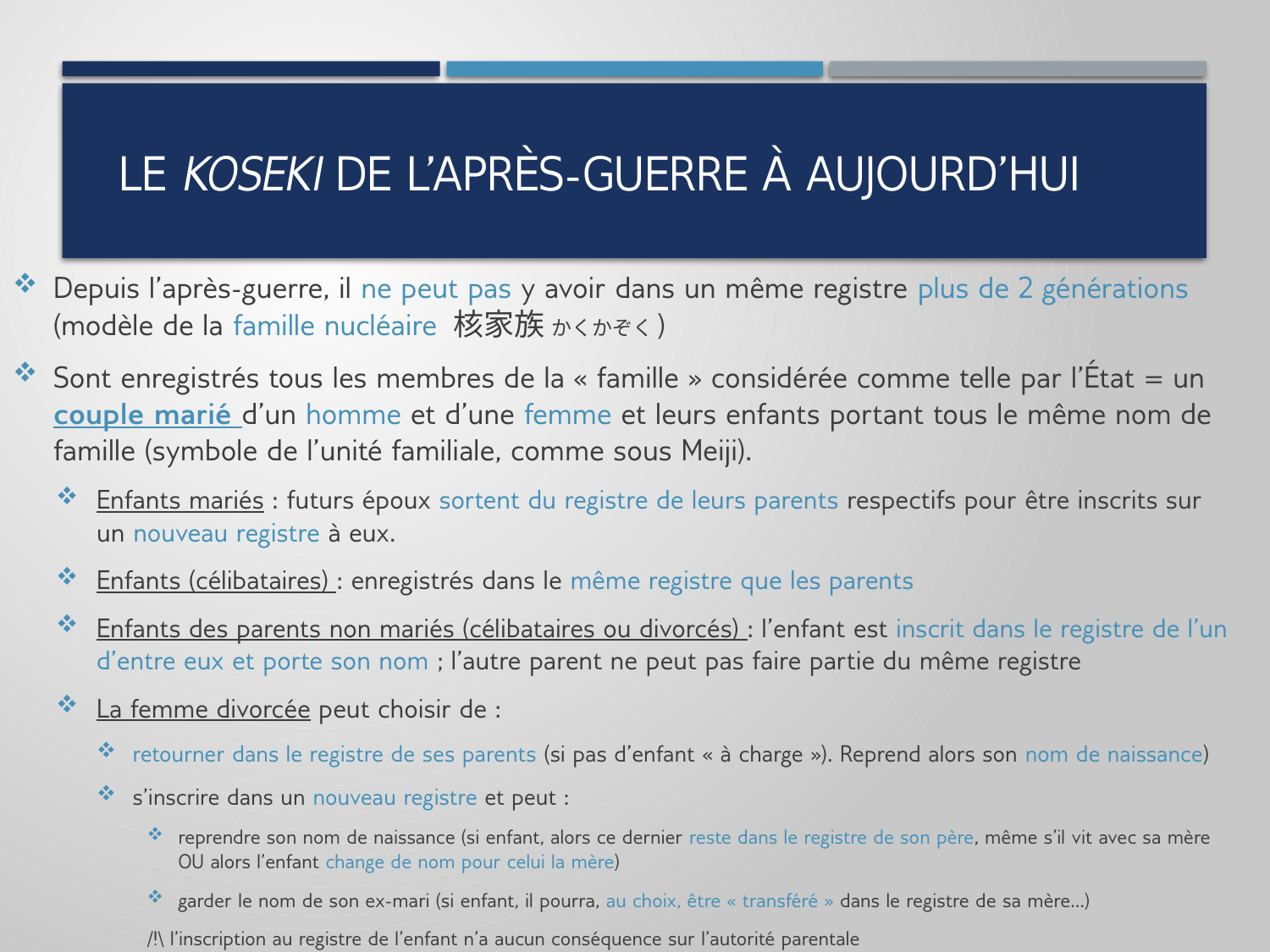

# le koseki de l’après-guerre à aujourd’hui
Depuis l’après-guerre, il ne peut pas y avoir dans un même registre plus de 2 générations (modèle de la famille nucléaire 核家族 かくかぞく)
Sont enregistrés tous les membres de la « famille » considérée comme telle par l’État = un couple marié d’un homme et d’une femme et leurs enfants portant tous le même nom de famille (symbole de l’unité familiale, comme sous Meiji).
Enfants mariés : futurs époux sortent du registre de leurs parents respectifs pour être inscrits sur un nouveau registre à eux.
Enfants (célibataires) : enregistrés dans le même registre que les parents
Enfants des parents non mariés (célibataires ou divorcés) : l’enfant est inscrit dans le registre de l’un d’entre eux et porte son nom ; l’autre parent ne peut pas faire partie du même registre
La femme divorcée peut choisir de :
retourner dans le registre de ses parents (si pas d’enfant « à charge »). Reprend alors son nom de naissance)
s’inscrire dans un nouveau registre et peut :
reprendre son nom de naissance (si enfant, alors ce dernier reste dans le registre de son père, même s’il vit avec sa mère OU alors l’enfant change de nom pour celui la mère)
garder le nom de son ex-mari (si enfant, il pourra, au choix, être « transféré » dans le registre de sa mère…)
/!\ l’inscription au registre de l’enfant n’a aucun conséquence sur l’autorité parentale